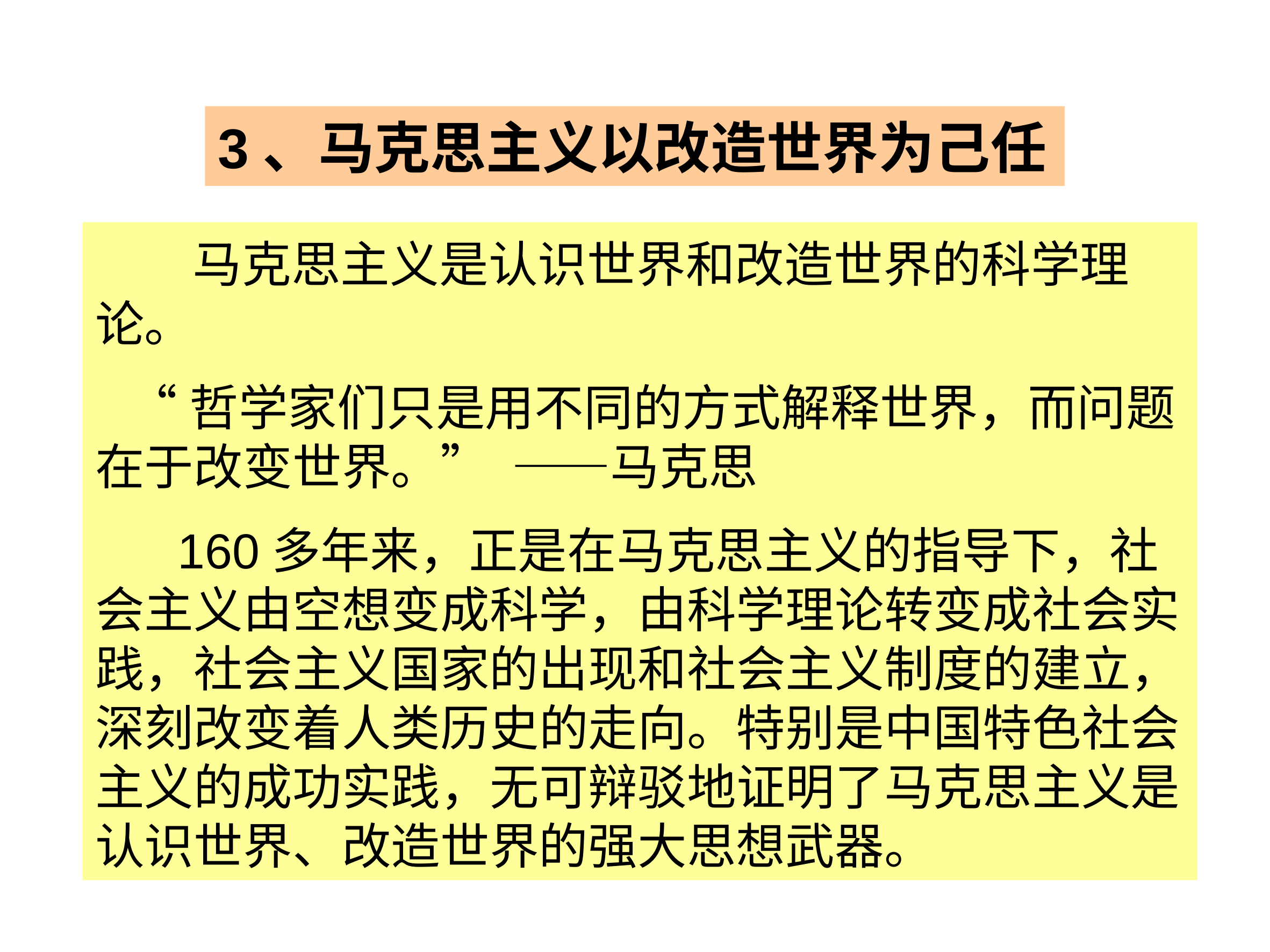

3、马克思主义以改造世界为己任
       马克思主义是认识世界和改造世界的科学理论。
   “哲学家们只是用不同的方式解释世界，而问题在于改变世界。”  ——马克思
      160多年来，正是在马克思主义的指导下，社会主义由空想变成科学，由科学理论转变成社会实践，社会主义国家的出现和社会主义制度的建立，深刻改变着人类历史的走向。特别是中国特色社会主义的成功实践，无可辩驳地证明了马克思主义是认识世界、改造世界的强大思想武器。